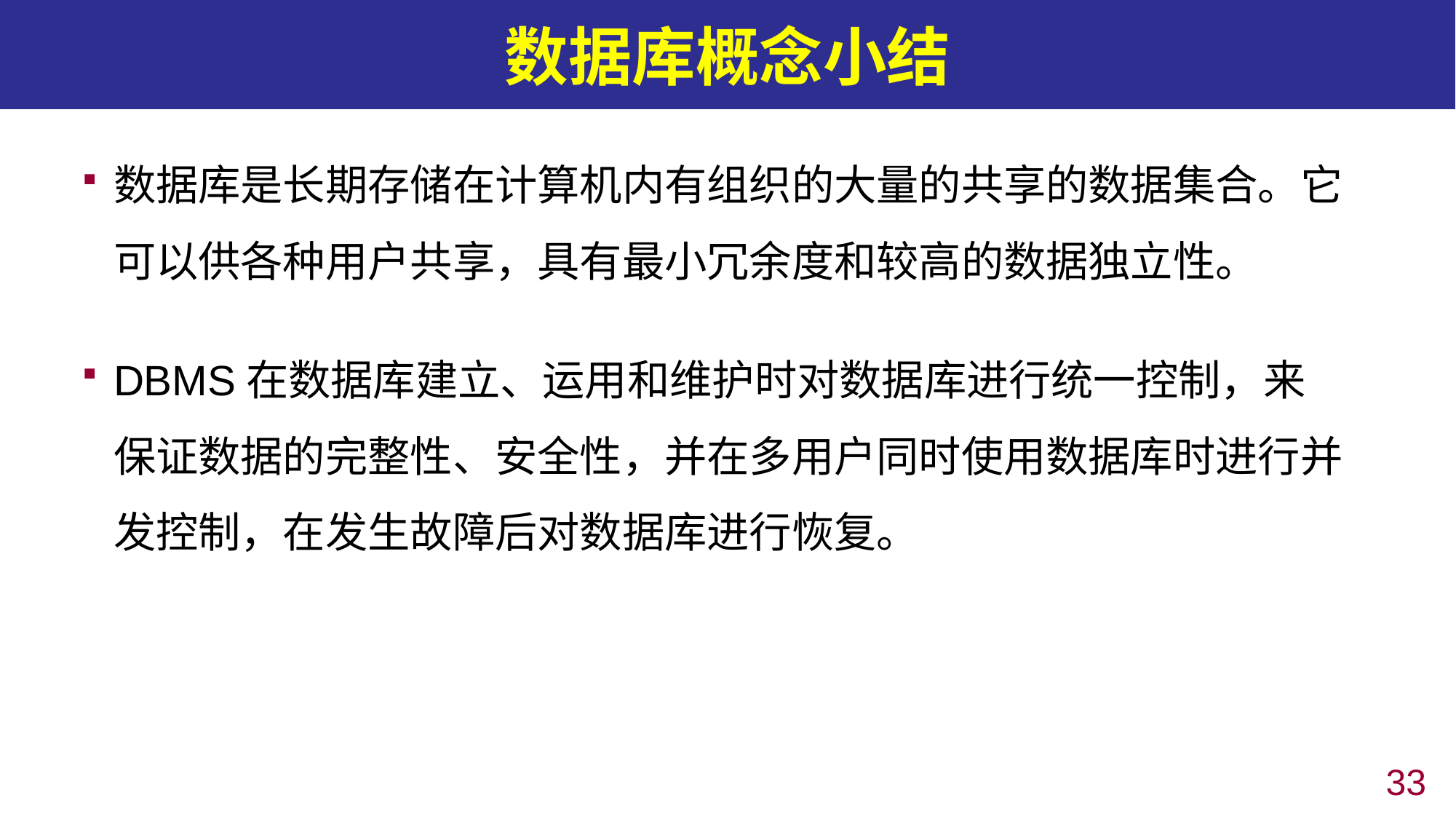

# 数据库概念小结
数据库是长期存储在计算机内有组织的大量的共享的数据集合。它可以供各种用户共享，具有最小冗余度和较高的数据独立性。

DBMS在数据库建立、运用和维护时对数据库进行统一控制，来保证数据的完整性、安全性，并在多用户同时使用数据库时进行并发控制，在发生故障后对数据库进行恢复。
33